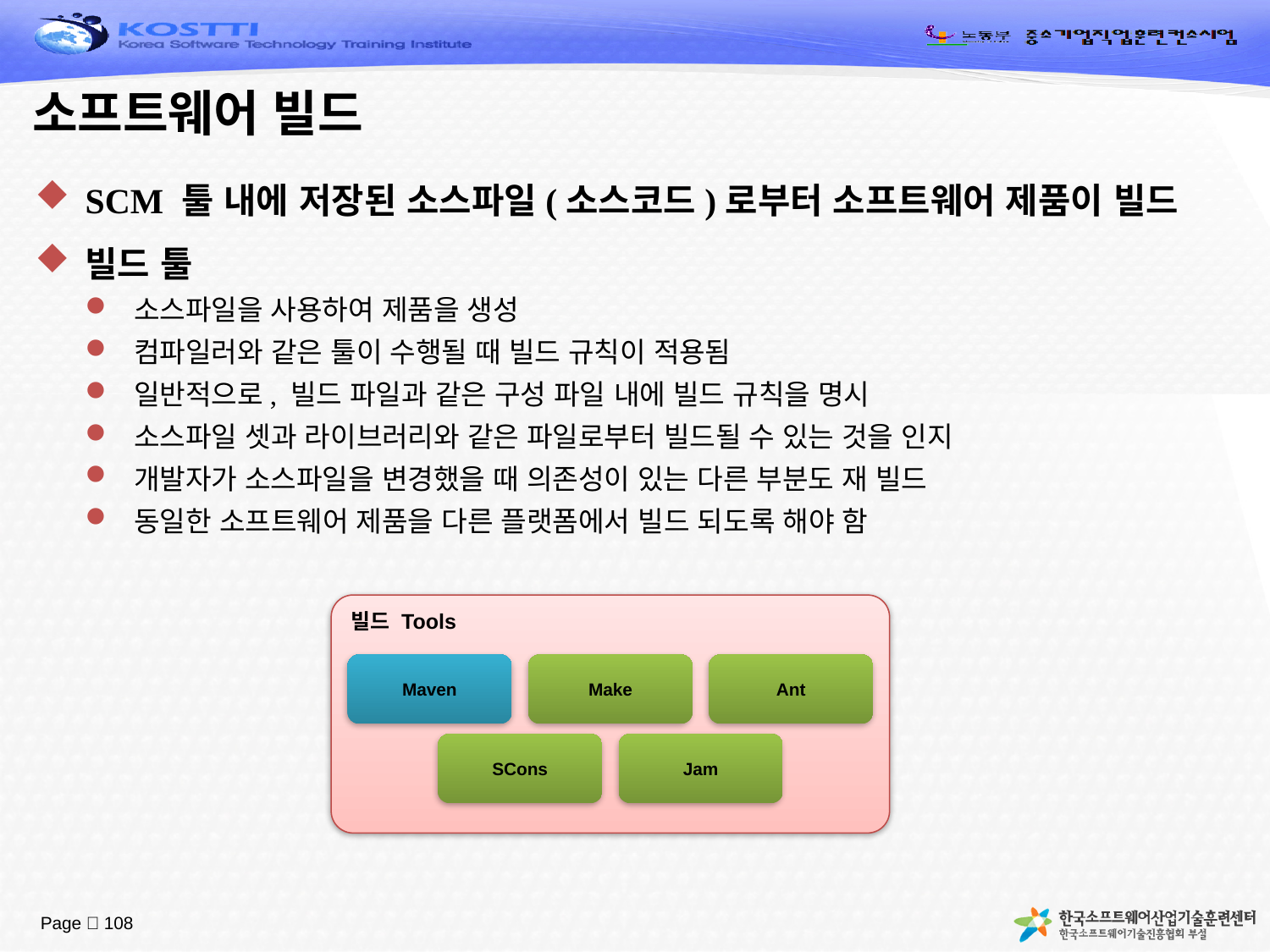

# 소프트웨어 빌드
SCM 툴 내에 저장된 소스파일(소스코드)로부터 소프트웨어 제품이 빌드
빌드 툴
소스파일을 사용하여 제품을 생성
컴파일러와 같은 툴이 수행될 때 빌드 규칙이 적용됨
일반적으로, 빌드 파일과 같은 구성 파일 내에 빌드 규칙을 명시
소스파일 셋과 라이브러리와 같은 파일로부터 빌드될 수 있는 것을 인지
개발자가 소스파일을 변경했을 때 의존성이 있는 다른 부분도 재 빌드
동일한 소프트웨어 제품을 다른 플랫폼에서 빌드 되도록 해야 함

빌드 Tools
Maven
Make
Ant
SCons
Jam